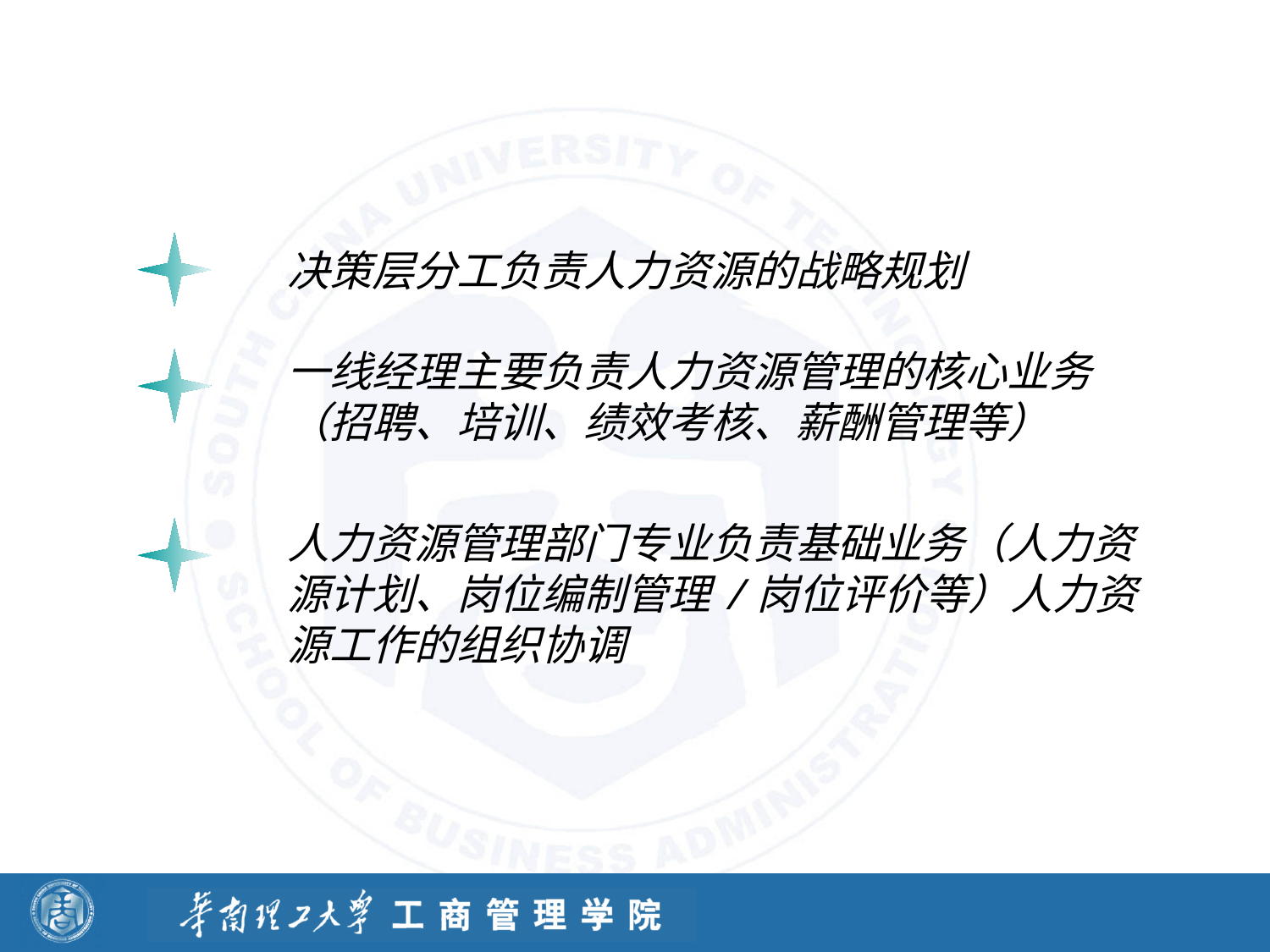

HRM中的三驾马车

决策层分工负责人力资源的战略规划
一线经理主要负责人力资源管理的核心业务 （招聘、培训、绩效考核、薪酬管理等）

人力资源管理部门专业负责基础业务（人力资源计划、岗位编制管理/岗位评价等）人力资源工作的组织协调